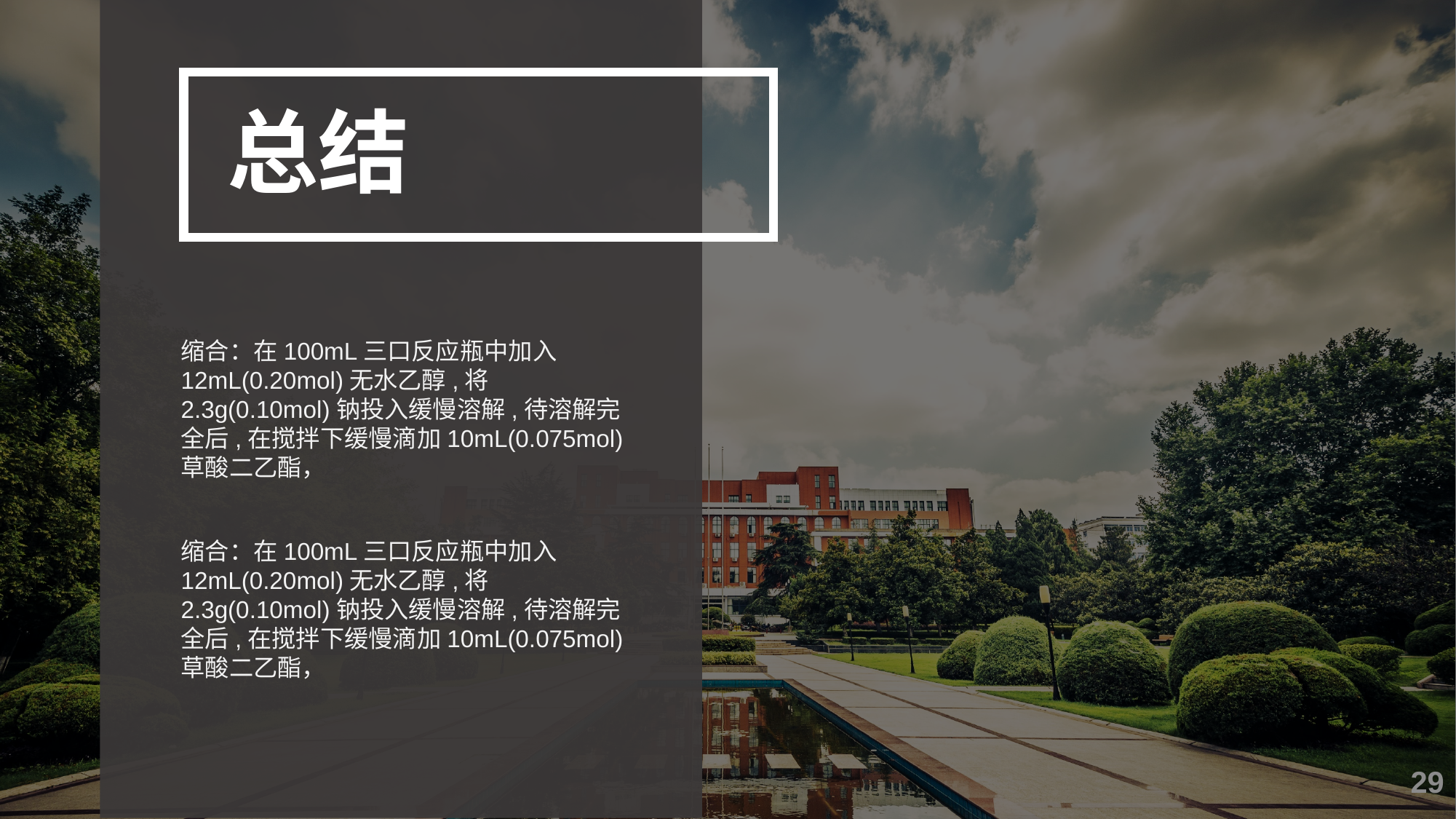

总结
缩合：在100mL三口反应瓶中加入12mL(0.20mol)无水乙醇,将2.3g(0.10mol)钠投入缓慢溶解,待溶解完全后,在搅拌下缓慢滴加10mL(0.075mol)草酸二乙酯，
缩合：在100mL三口反应瓶中加入12mL(0.20mol)无水乙醇,将2.3g(0.10mol)钠投入缓慢溶解,待溶解完全后,在搅拌下缓慢滴加10mL(0.075mol)草酸二乙酯，
29